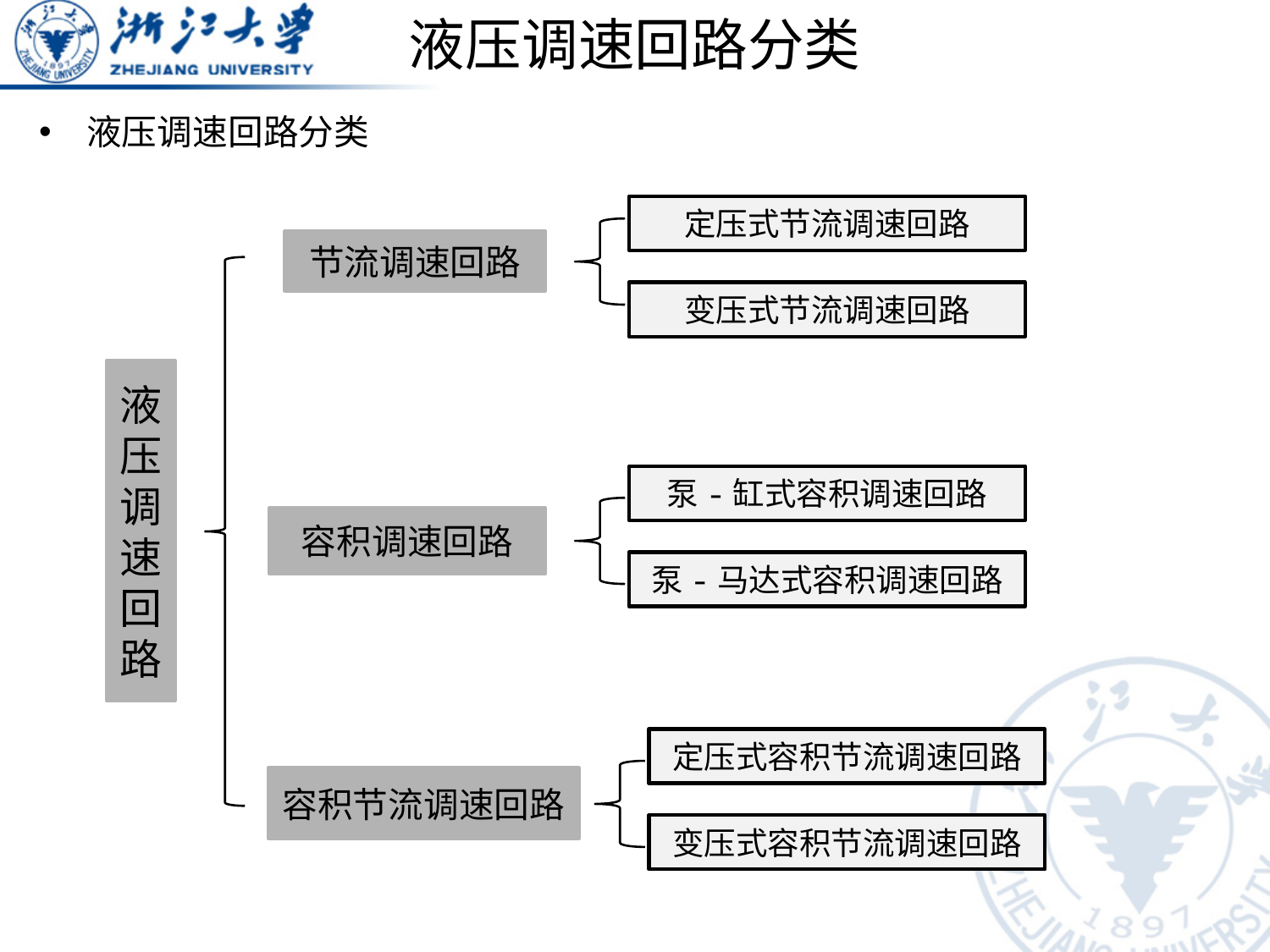

# 液压调速回路分类
液压调速回路分类
定压式节流调速回路

节流调速回路

变压式节流调速回路
液压调速回路
泵-缸式容积调速回路

容积调速回路
泵-马达式容积调速回路
定压式容积节流调速回路

容积节流调速回路
变压式容积节流调速回路